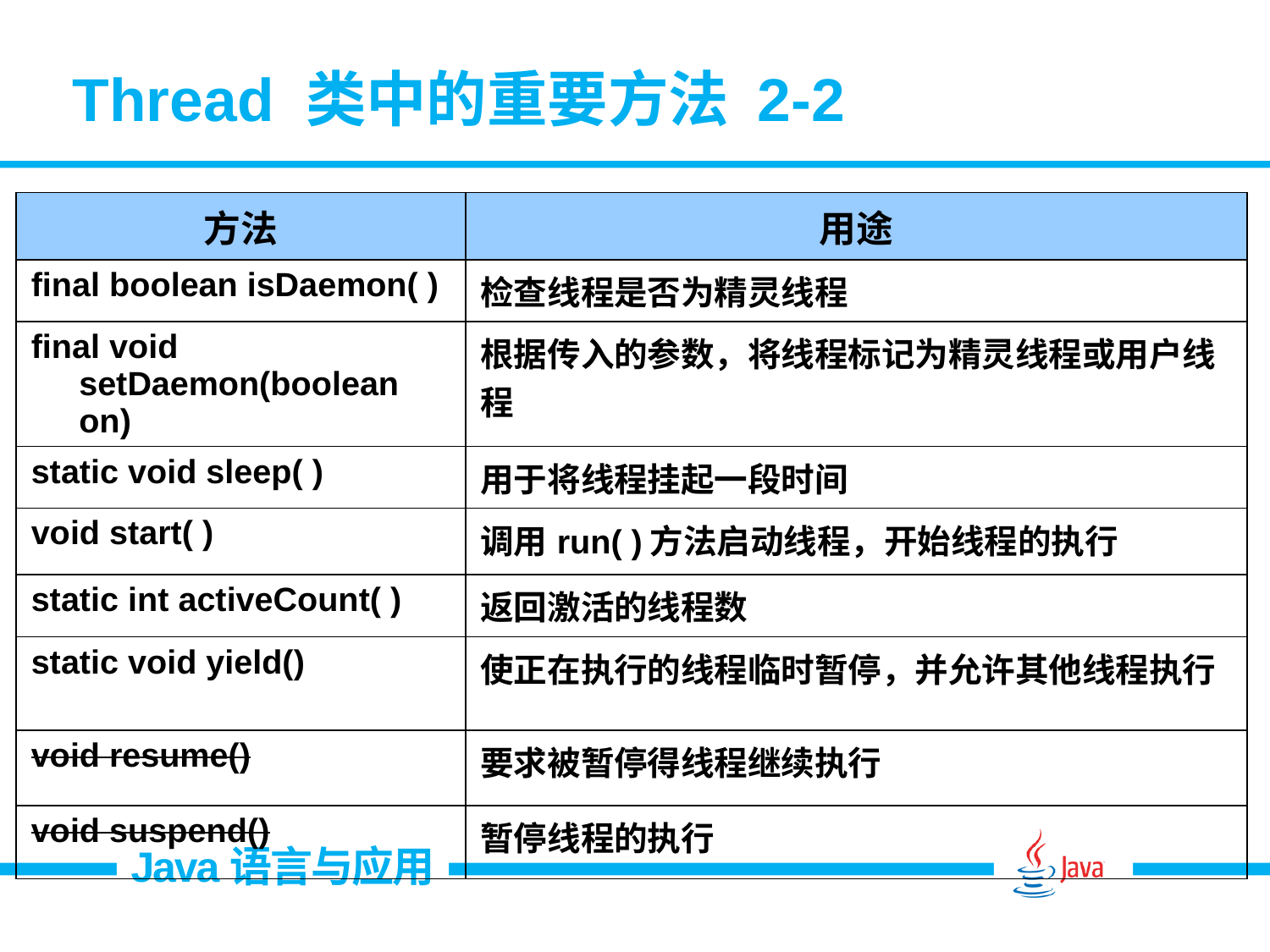

# Thread 类中的重要方法 2-2

| 方法 | 用途 |
| --- | --- |
| final boolean isDaemon( ) | 检查线程是否为精灵线程 |
| final void setDaemon(boolean on) | 根据传入的参数，将线程标记为精灵线程或用户线程 |
| static void sleep( ) | 用于将线程挂起一段时间 |
| void start( ) | 调用run( )方法启动线程，开始线程的执行 |
| static int activeCount( ) | 返回激活的线程数 |
| static void yield() | 使正在执行的线程临时暂停，并允许其他线程执行 |
| void resume() | 要求被暂停得线程继续执行 |
| void suspend() | 暂停线程的执行 |